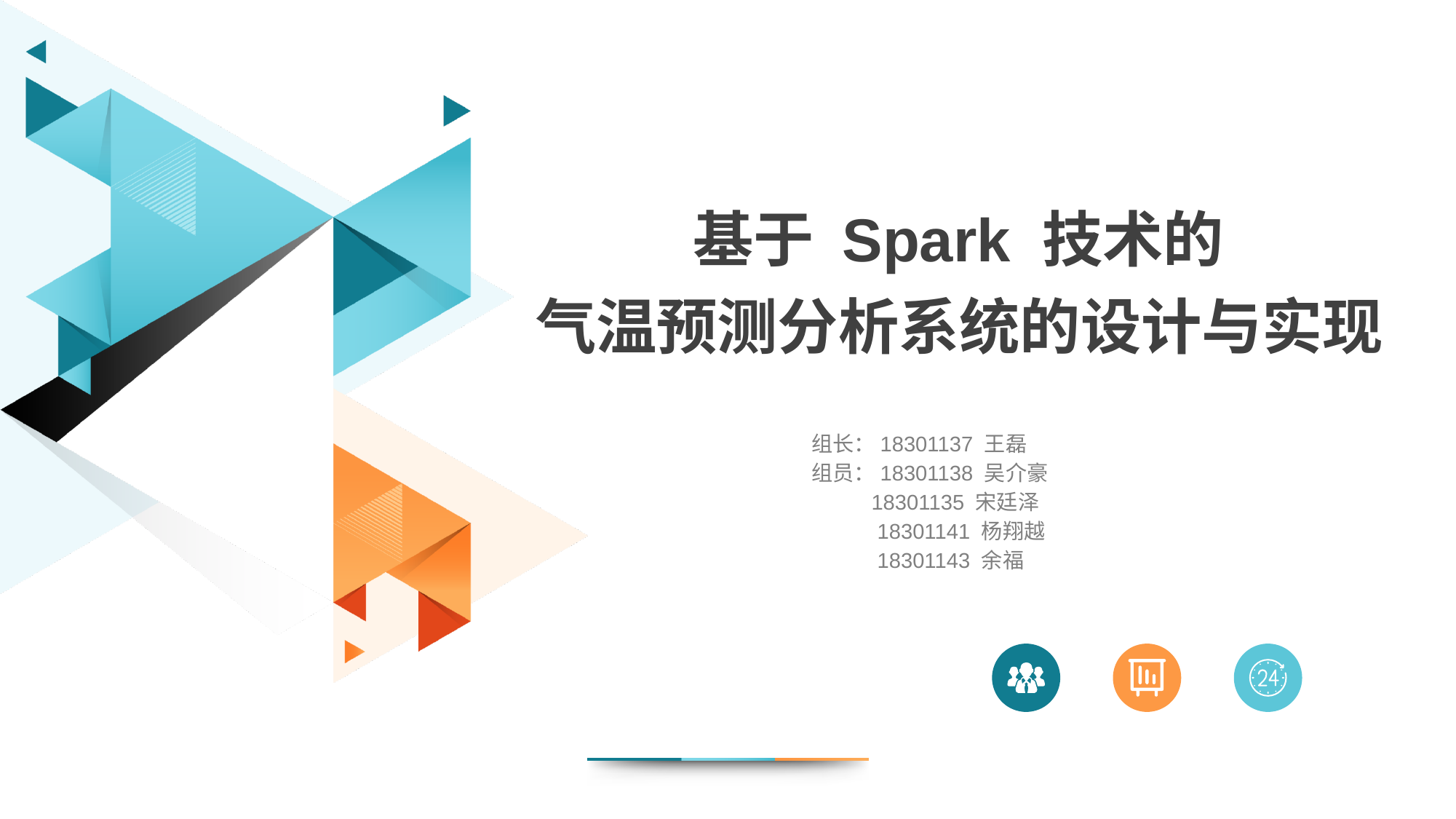

基于 Spark 技术的
气温预测分析系统的设计与实现
组长：18301137 王磊
组员：18301138 吴介豪
          18301135 宋廷泽
           18301141 杨翔越
           18301143 余福